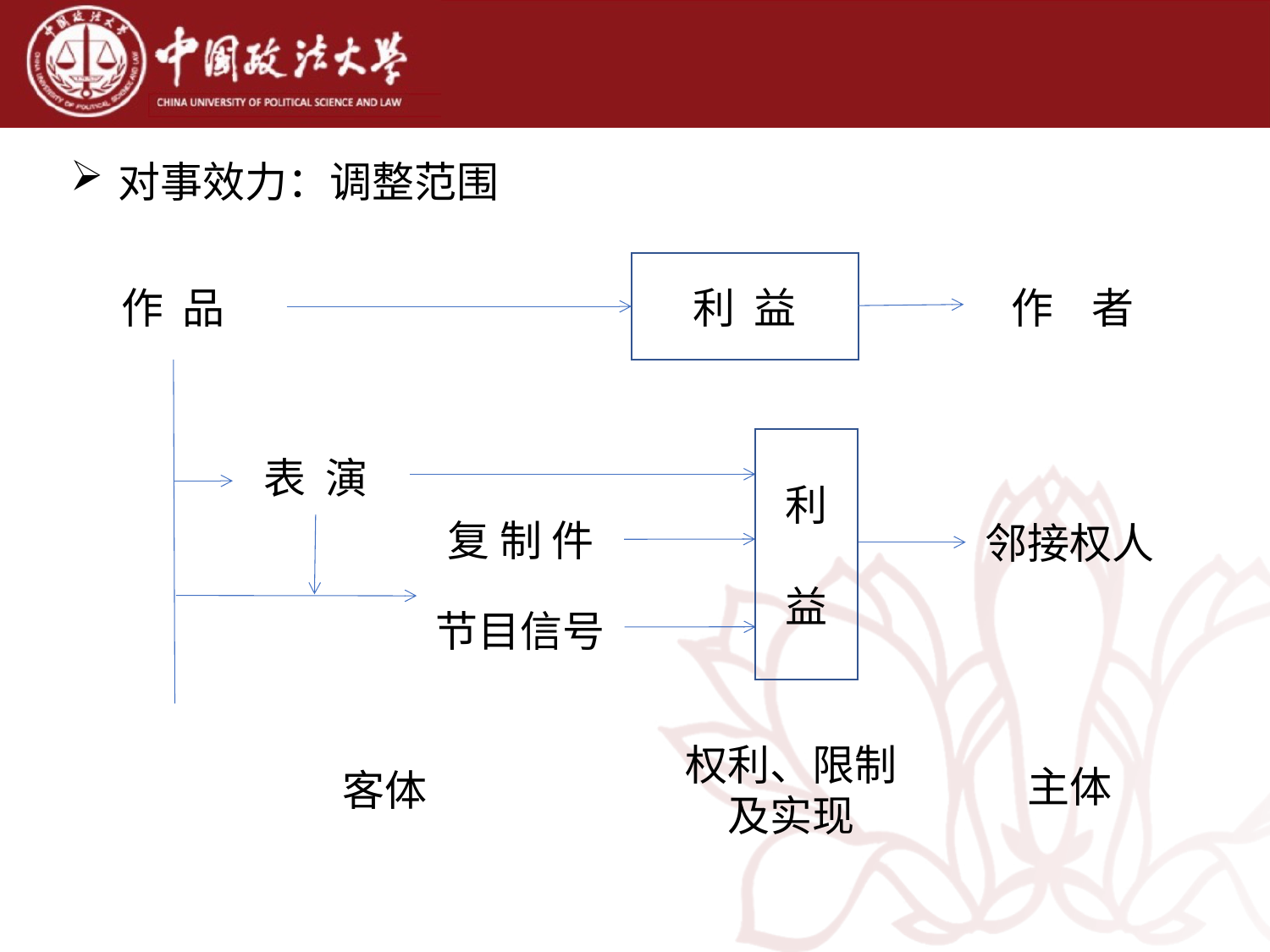

对事效力：调整范围
作  品
利  益
作    者
利

益
表  演
邻接权人
复 制 件
节目信号
主体
客体
权利、限制及实现